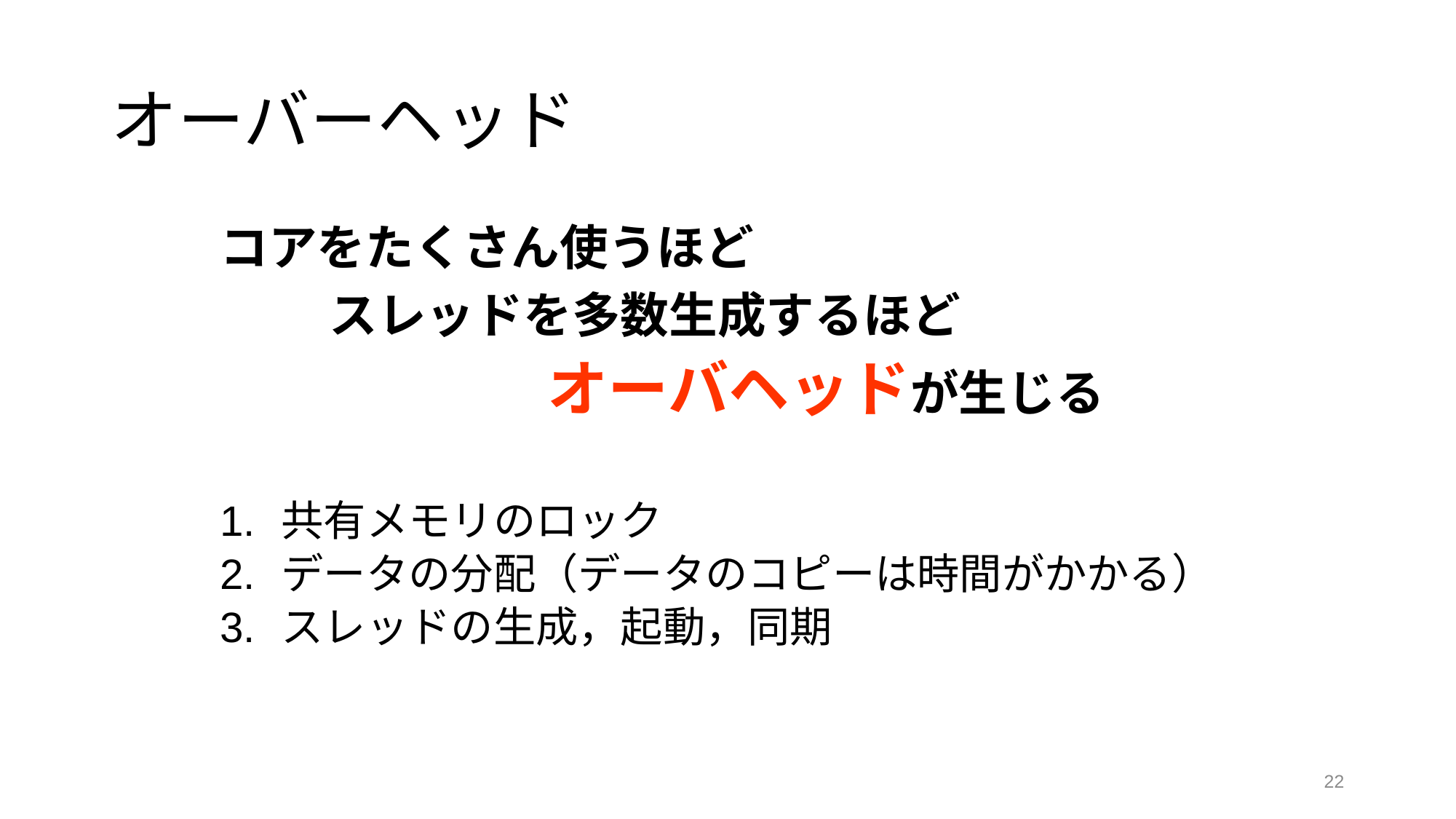

# オーバーヘッド
	コアをたくさん使うほど
		スレッドを多数生成するほど
				オーバヘッドが生じる

共有メモリのロック
データの分配（データのコピーは時間がかかる）
スレッドの生成，起動，同期

22